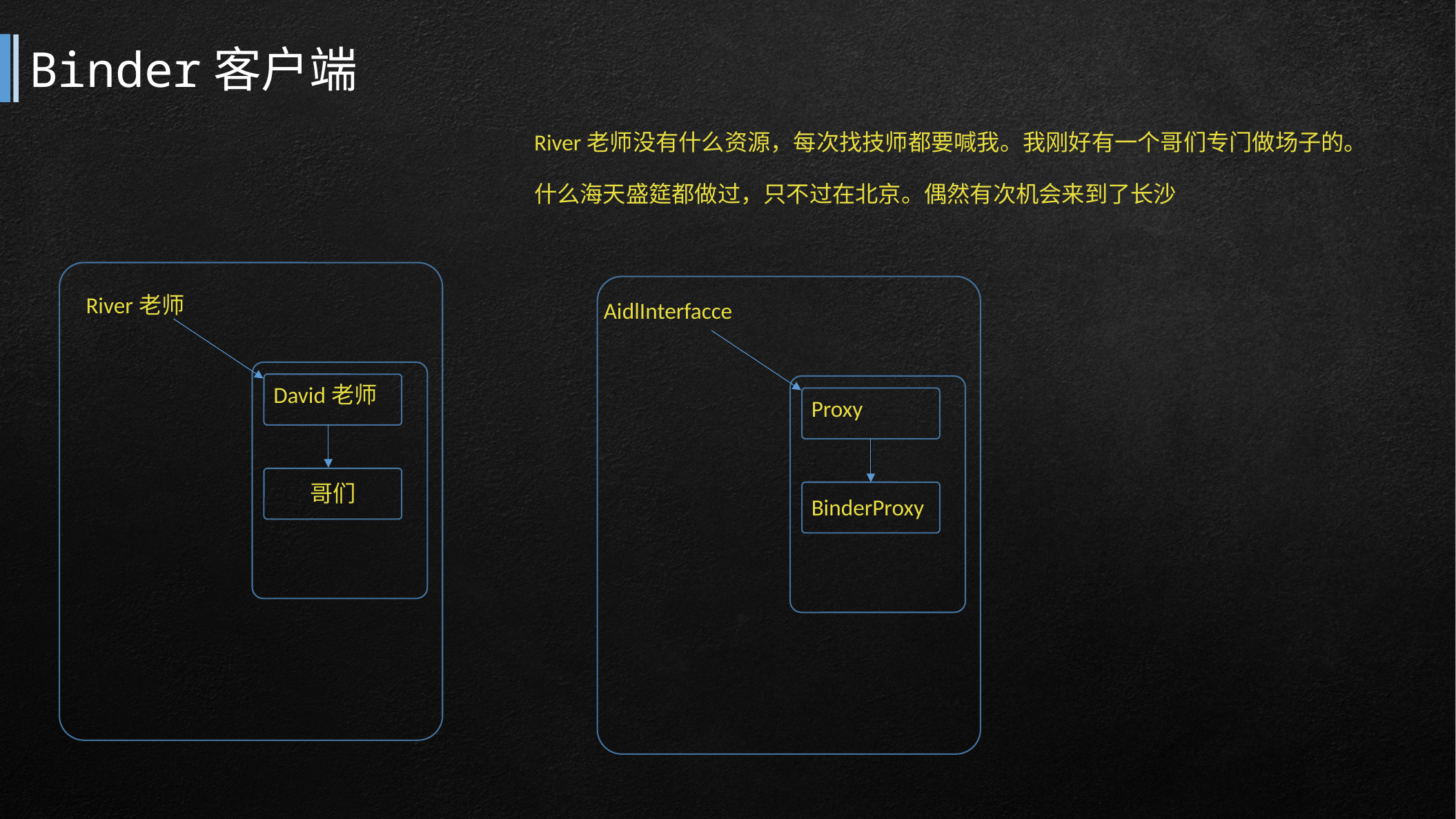

# Binder客户端
River老师没有什么资源，每次找技师都要喊我。我刚好有一个哥们专门做场子的。
什么海天盛筵都做过，只不过在北京。偶然有次机会来到了长沙

River老师
AidlInterfacce

David老师

Proxy

      哥们

BinderProxy